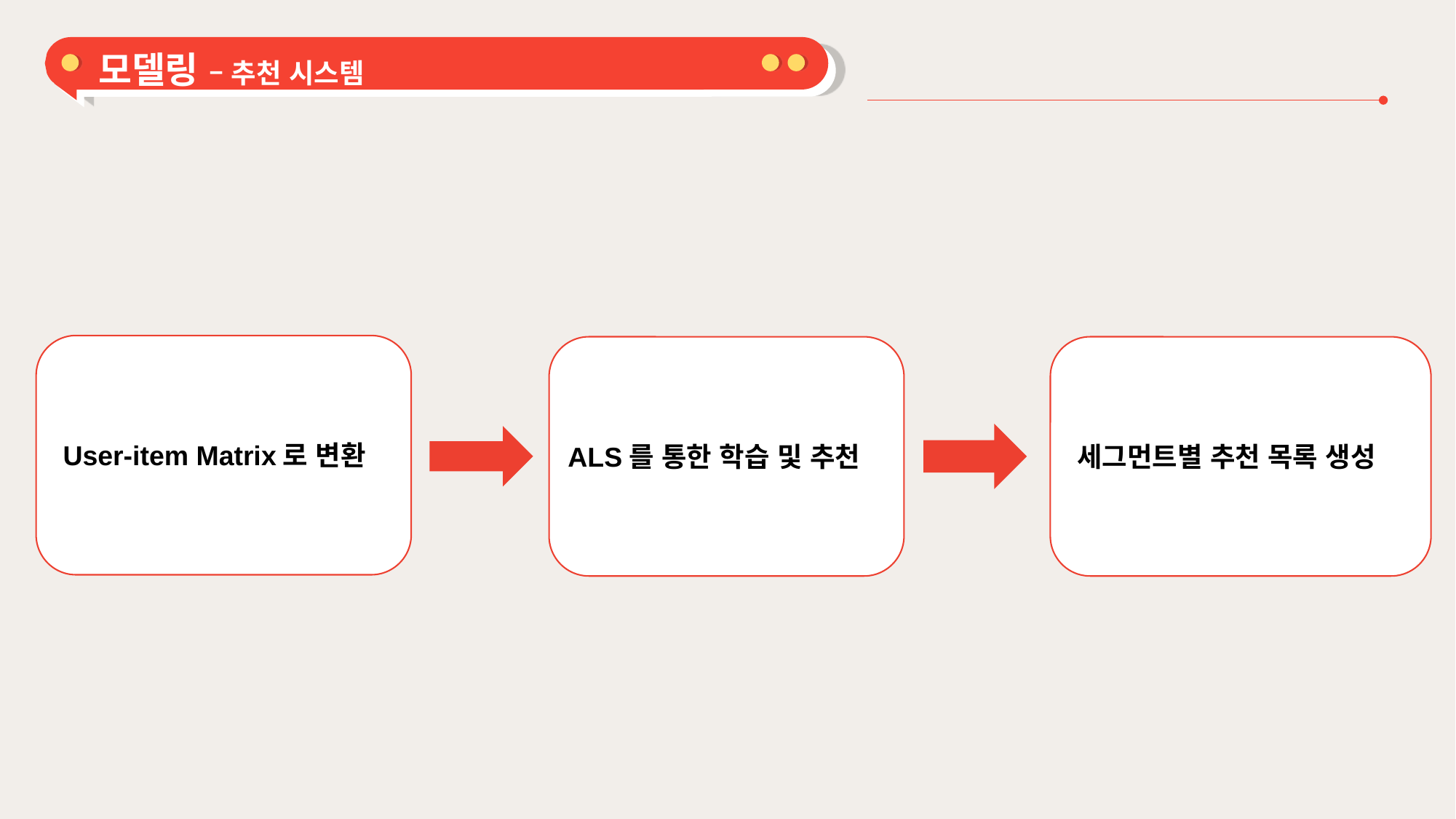

모델링 – 추천 시스템

User-item Matrix로 변환

세그먼트별 추천 목록 생성

ALS를 통한 학습 및 추천